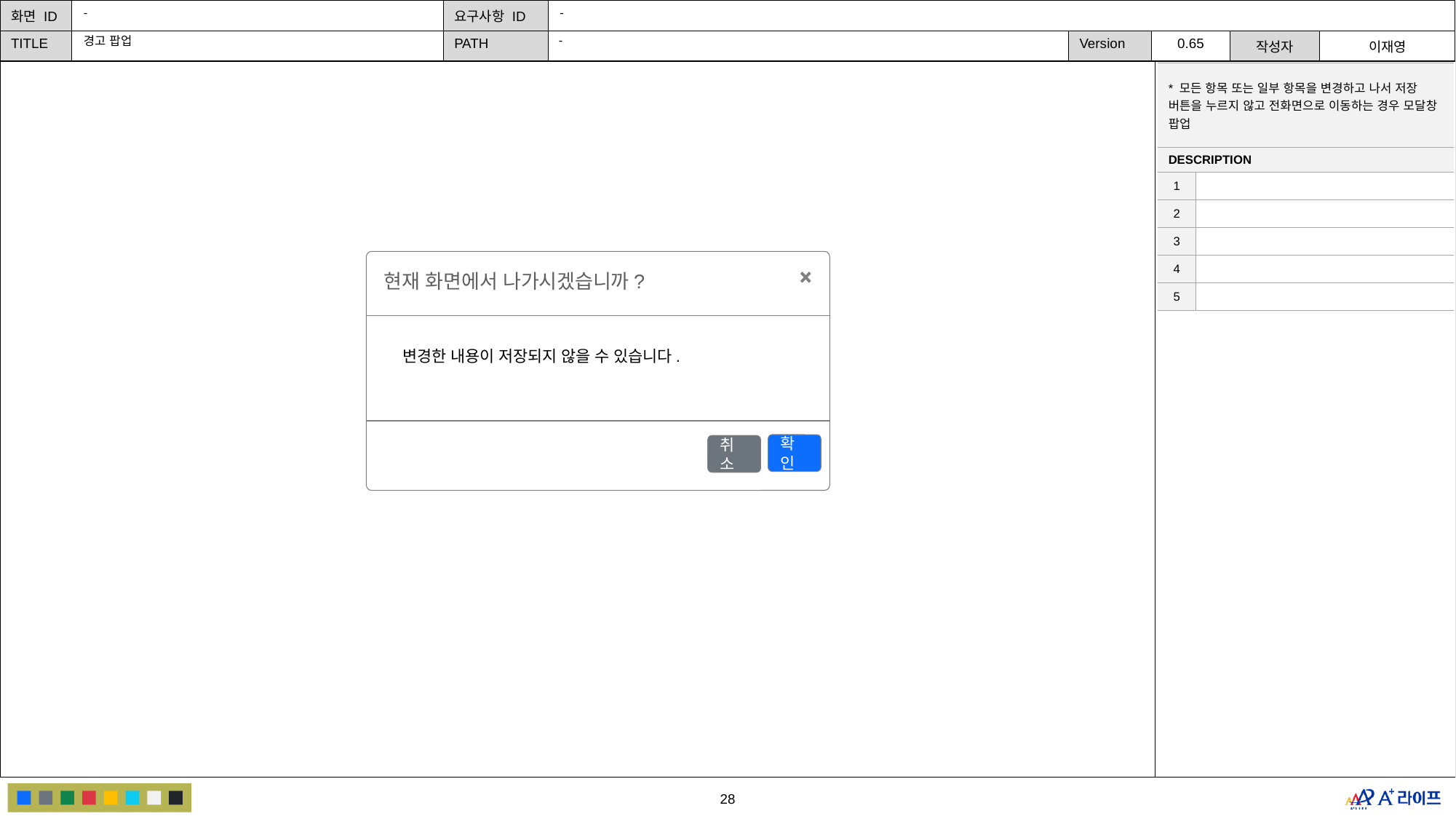

-
-
-
경고 팝업
| \* 모든 항목 또는 일부 항목을 변경하고 나서 저장 버튼을 누르지 않고 전화면으로 이동하는 경우 모달창 팝업 |  |
| --- | --- |
| DESCRIPTION |  |
| 1 |  |
| 2 |  |
| 3 |  |
| 4 |  |
| 5 |  |
현재 화면에서 나가시겠습니까?

변경한 내용이 저장되지 않을 수 있습니다.
확인
취소